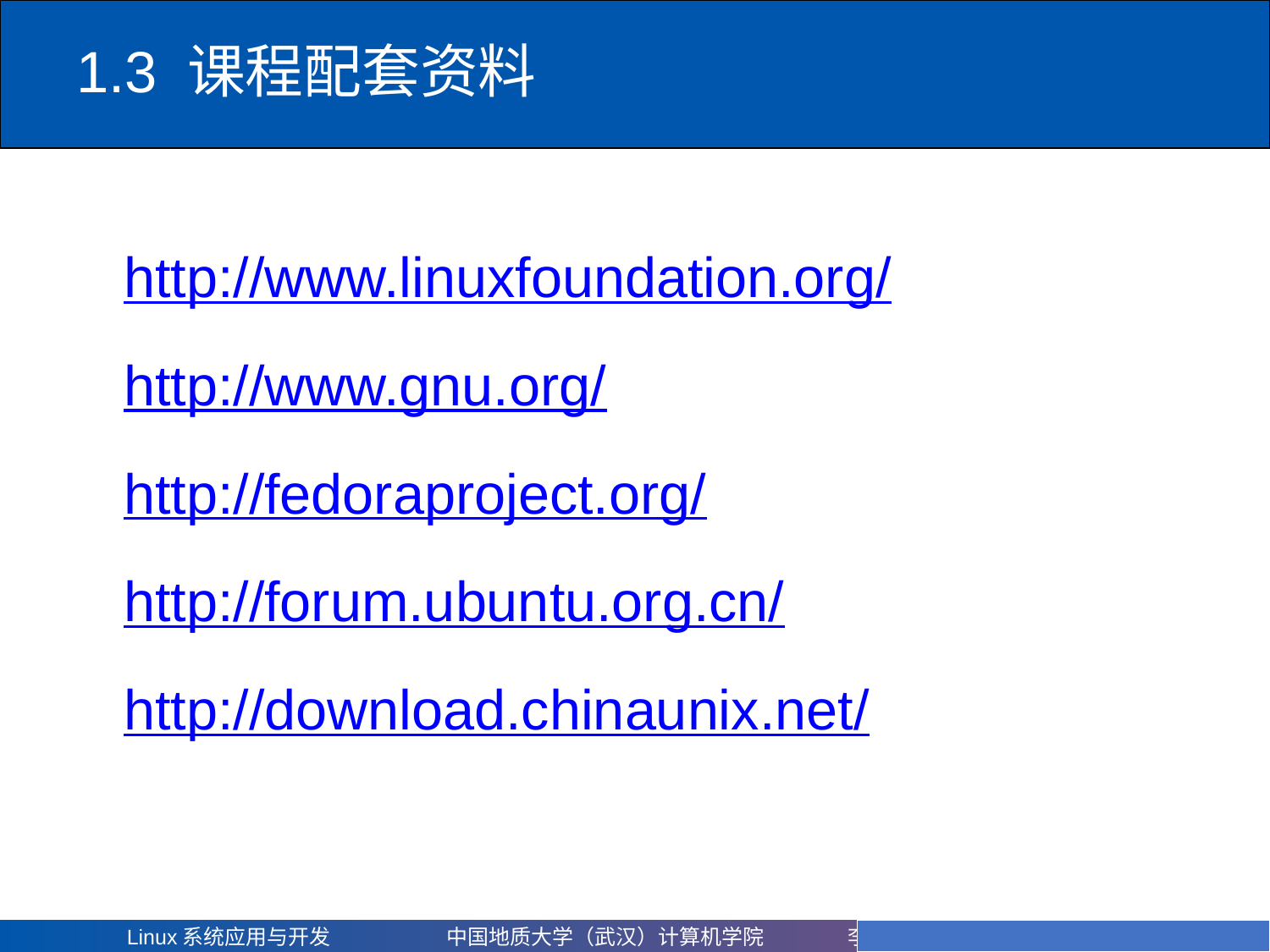

# 1.3 课程配套资料
http://www.linuxfoundation.org/
http://www.gnu.org/
http://fedoraproject.org/
http://forum.ubuntu.org.cn/
http://download.chinaunix.net/